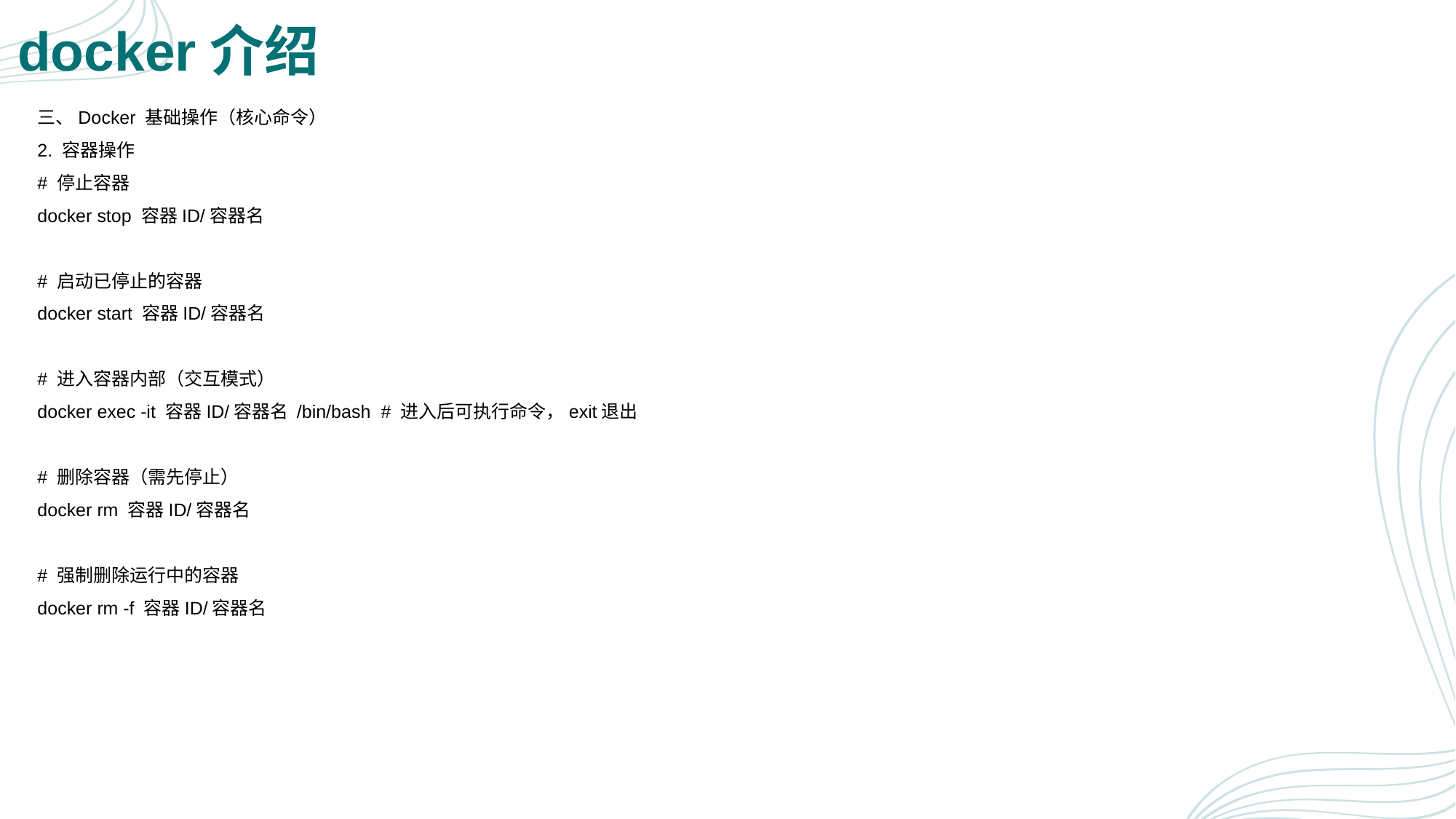

# docker介绍
三、Docker 基础操作（核心命令）
2. 容器操作
# 停止容器
docker stop 容器ID/容器名

# 启动已停止的容器
docker start 容器ID/容器名

# 进入容器内部（交互模式）
docker exec -it 容器ID/容器名 /bin/bash  # 进入后可执行命令，exit退出

# 删除容器（需先停止）
docker rm 容器ID/容器名

# 强制删除运行中的容器
docker rm -f 容器ID/容器名